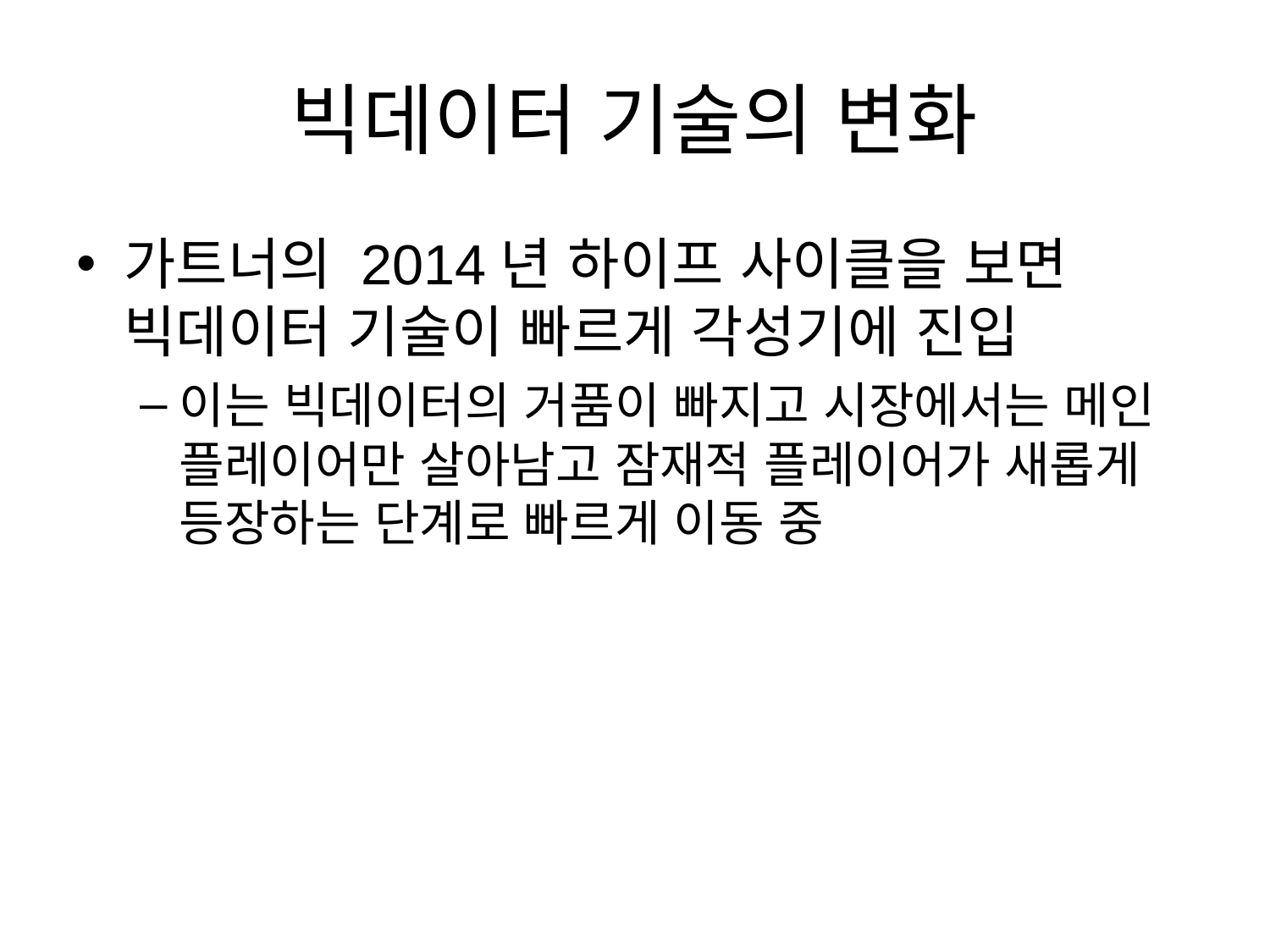

# 빅데이터 기술의 변화
가트너의 2014년 하이프 사이클을 보면 빅데이터 기술이 빠르게 각성기에 진입
이는 빅데이터의 거품이 빠지고 시장에서는 메인 플레이어만 살아남고 잠재적 플레이어가 새롭게 등장하는 단계로 빠르게 이동 중